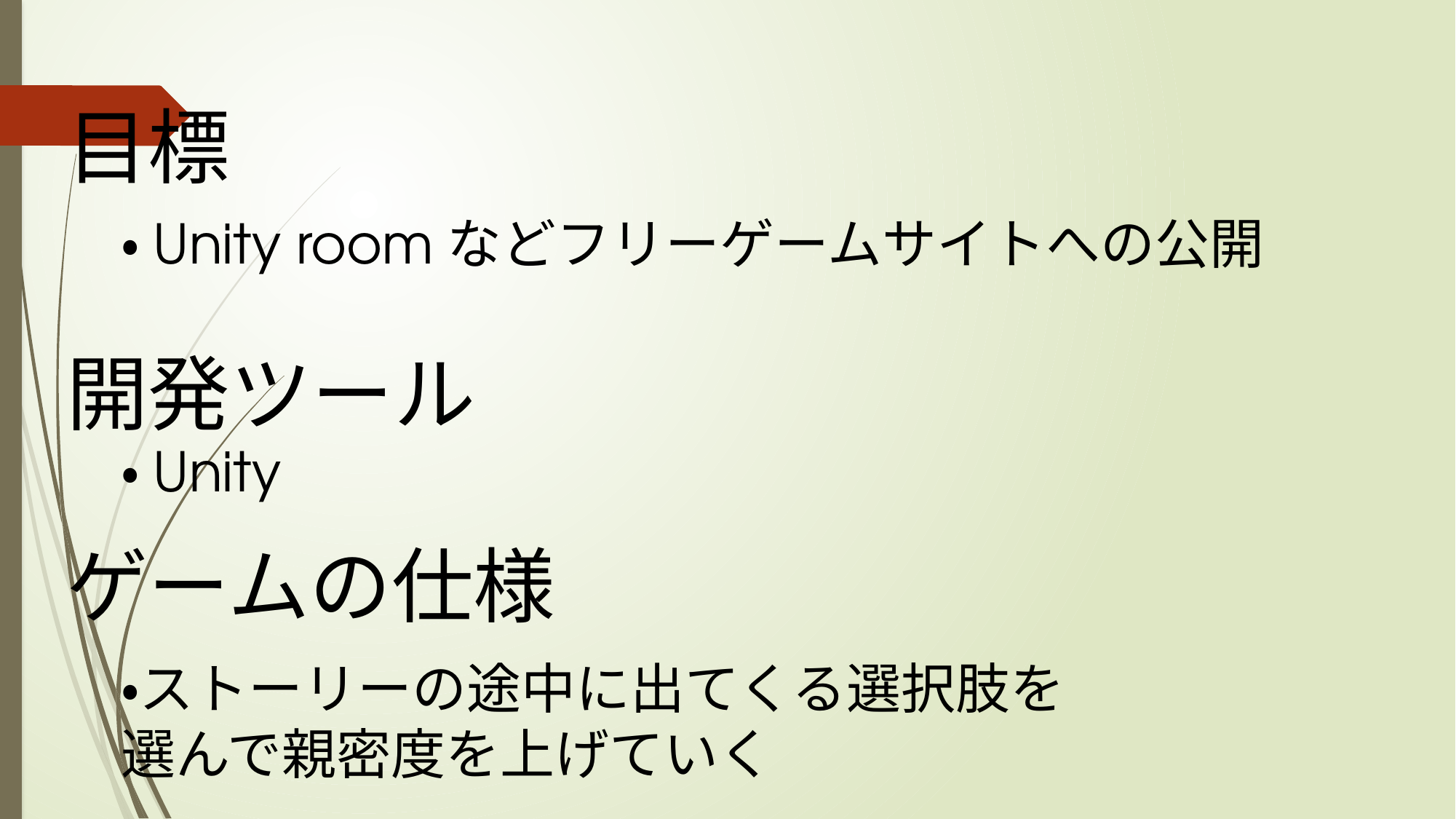

目標
・Unity roomなどフリーゲームサイトへの公開
開発ツール
・Unity
ゲームの仕様
・ストーリーの途中に出てくる選択肢を　　　　　	選んで親密度を上げていく